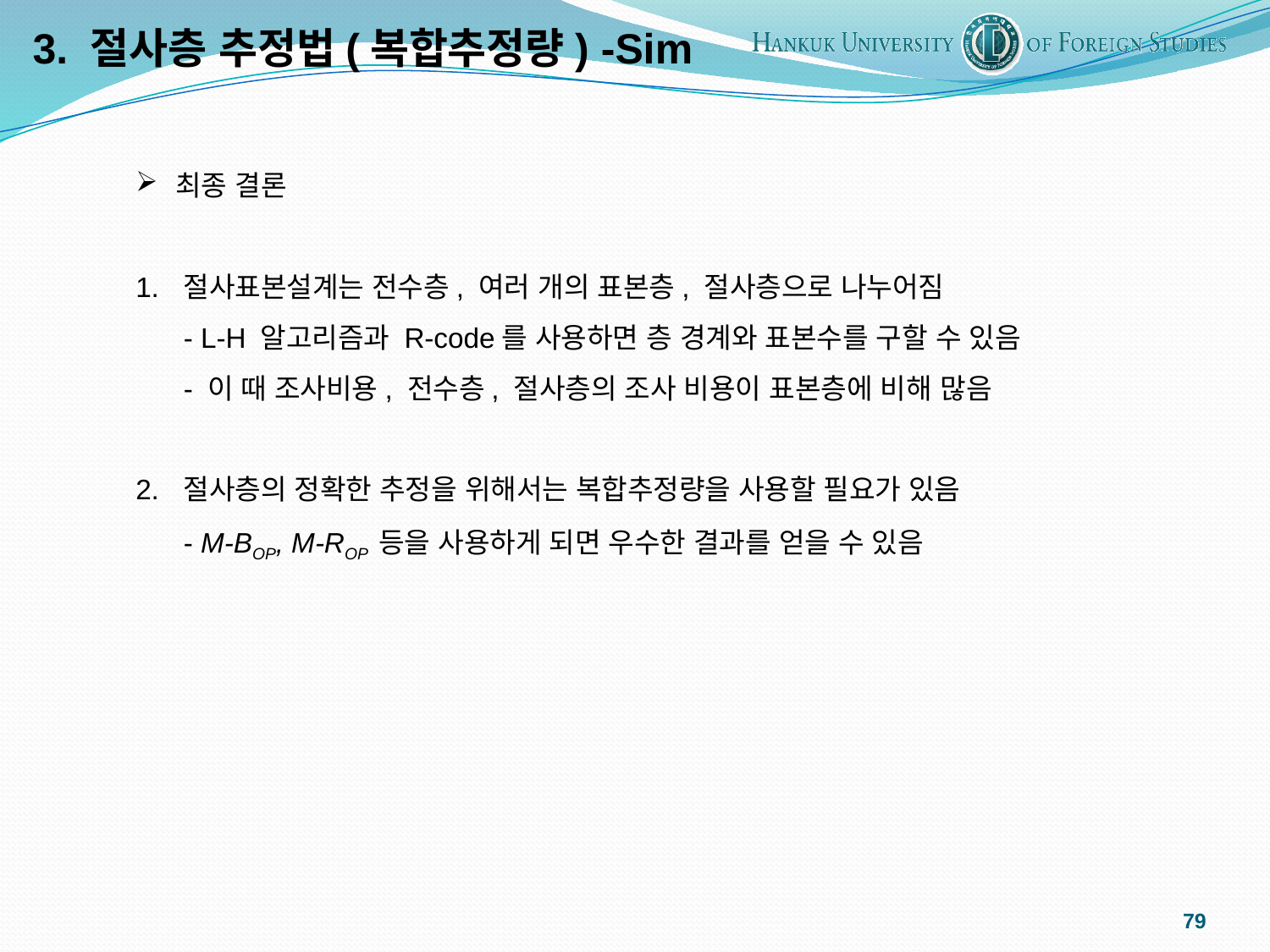

3. 절사층 추정법(복합추정량) -Sim
최종 결론

절사표본설계는 전수층, 여러 개의 표본층, 절사층으로 나누어짐
- L-H 알고리즘과 R-code를 사용하면 층 경계와 표본수를 구할 수 있음
- 이 때 조사비용, 전수층, 절사층의 조사 비용이 표본층에 비해 많음
절사층의 정확한 추정을 위해서는 복합추정량을 사용할 필요가 있음
- M-BOP, M-ROP 등을 사용하게 되면 우수한 결과를 얻을 수 있음

79